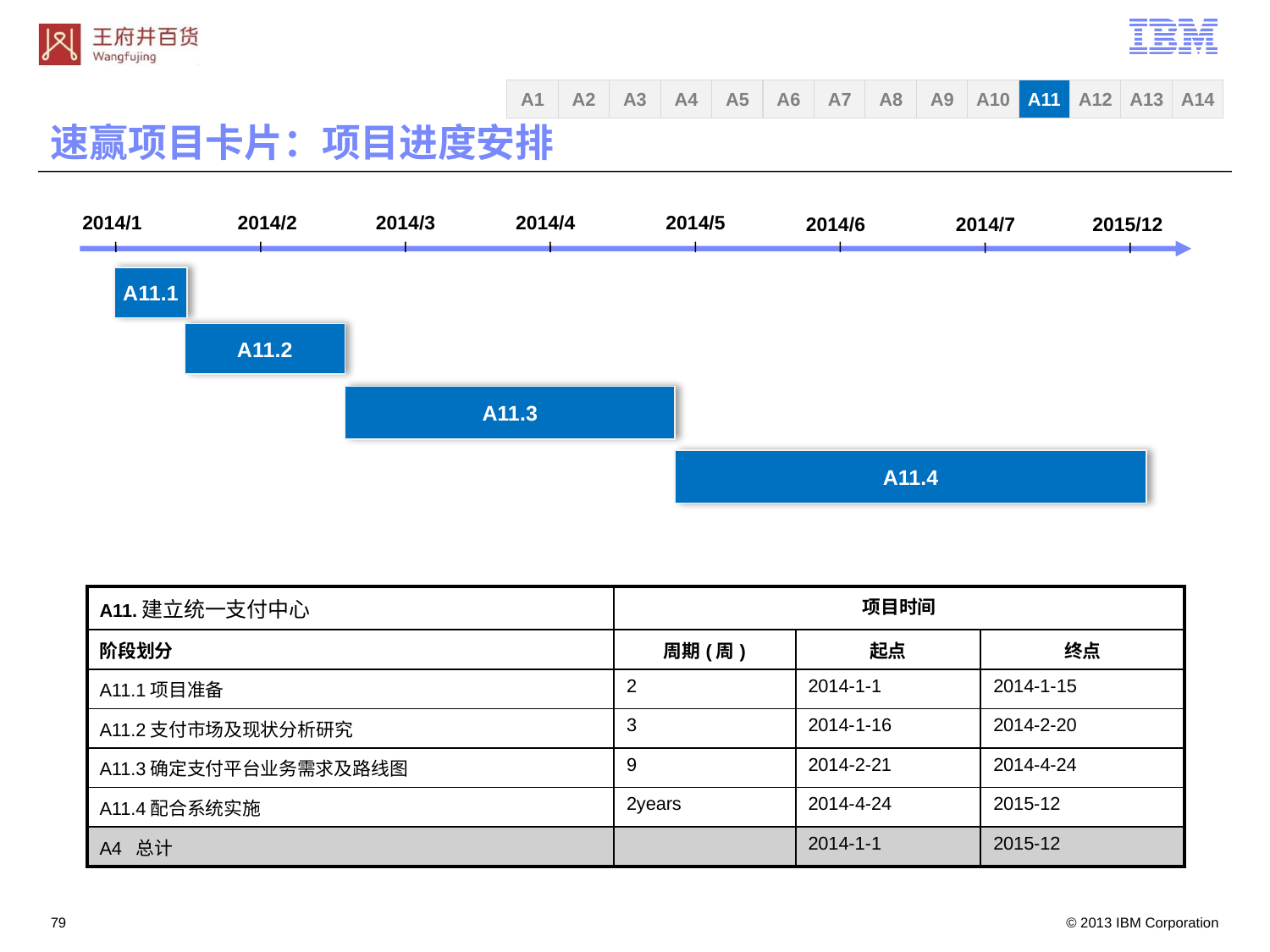

速赢项目卡片：项目进度安排
A3
A4
A5
A6
A7
A8
A9
A10
A11
A12
A13
A14
A1
A2
2014/1
2014/2
2014/3
2014/4
2014/5
2014/6
2014/7
2015/12

A11.1

A11.2
A11.3

A11.4

| A11.建立统一支付中心 | 项目时间 |  |  |
| --- | --- | --- | --- |
| 阶段划分 | 周期(周) | 起点 | 终点 |
| A11.1项目准备 | 2 | 2014-1-1 | 2014-1-15 |
| A11.2支付市场及现状分析研究 | 3 | 2014-1-16 | 2014-2-20 |
| A11.3确定支付平台业务需求及路线图 | 9 | 2014-2-21 | 2014-4-24 |
| A11.4配合系统实施 | 2years | 2014-4-24 | 2015-12 |
| A4 总计 |  | 2014-1-1 | 2015-12 |
79